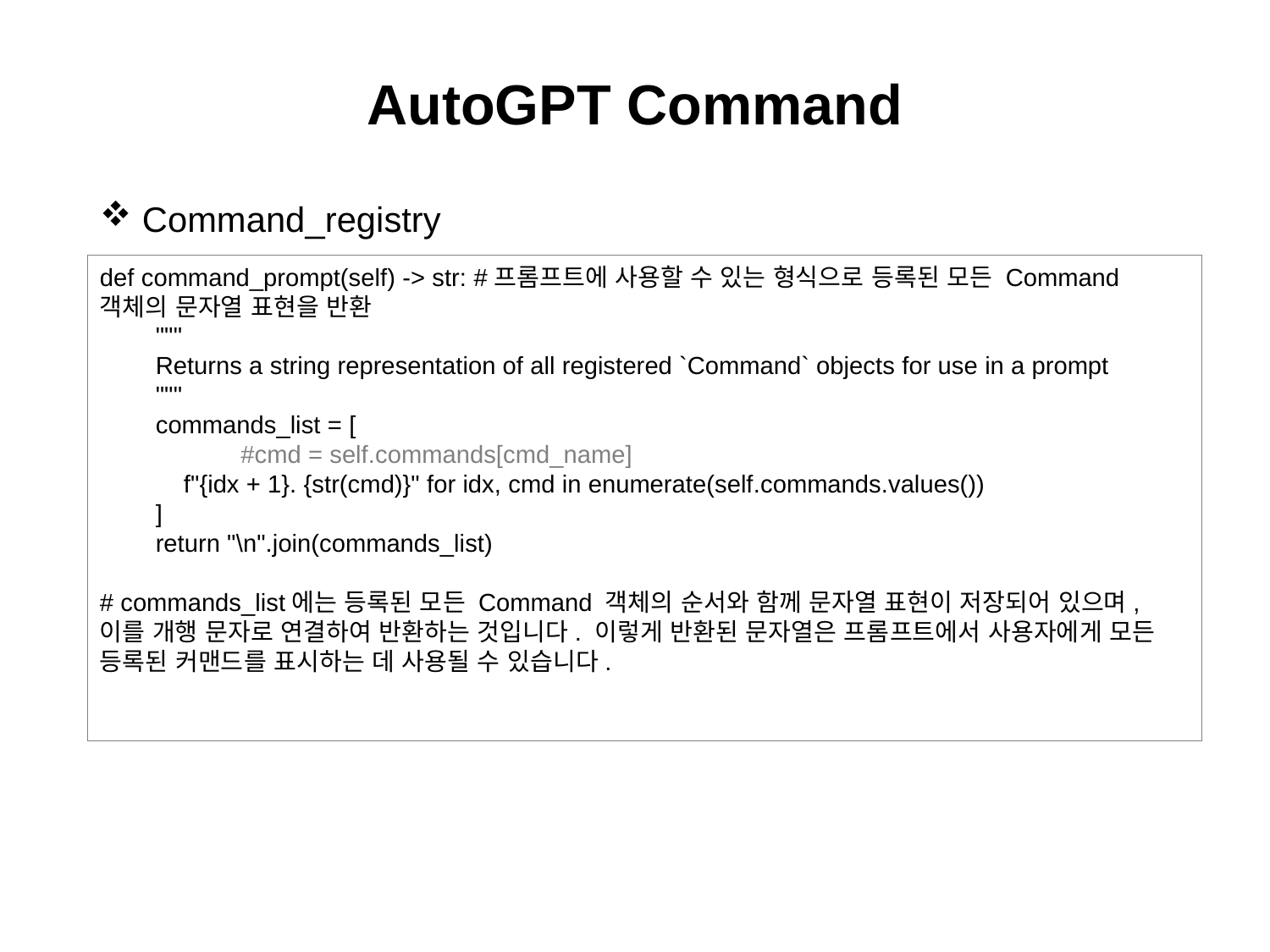

# AutoGPT Command
 Command_registry
def command_prompt(self) -> str: #프롬프트에 사용할 수 있는 형식으로 등록된 모든 Command 객체의 문자열 표현을 반환
        """
        Returns a string representation of all registered `Command` objects for use in a prompt
        """
        commands_list = [
	  #cmd = self.commands[cmd_name]
            f"{idx + 1}. {str(cmd)}" for idx, cmd in enumerate(self.commands.values())
        ]
        return "\n".join(commands_list)

# commands_list에는 등록된 모든 Command 객체의 순서와 함께 문자열 표현이 저장되어 있으며, 이를 개행 문자로 연결하여 반환하는 것입니다. 이렇게 반환된 문자열은 프롬프트에서 사용자에게 모든 등록된 커맨드를 표시하는 데 사용될 수 있습니다.